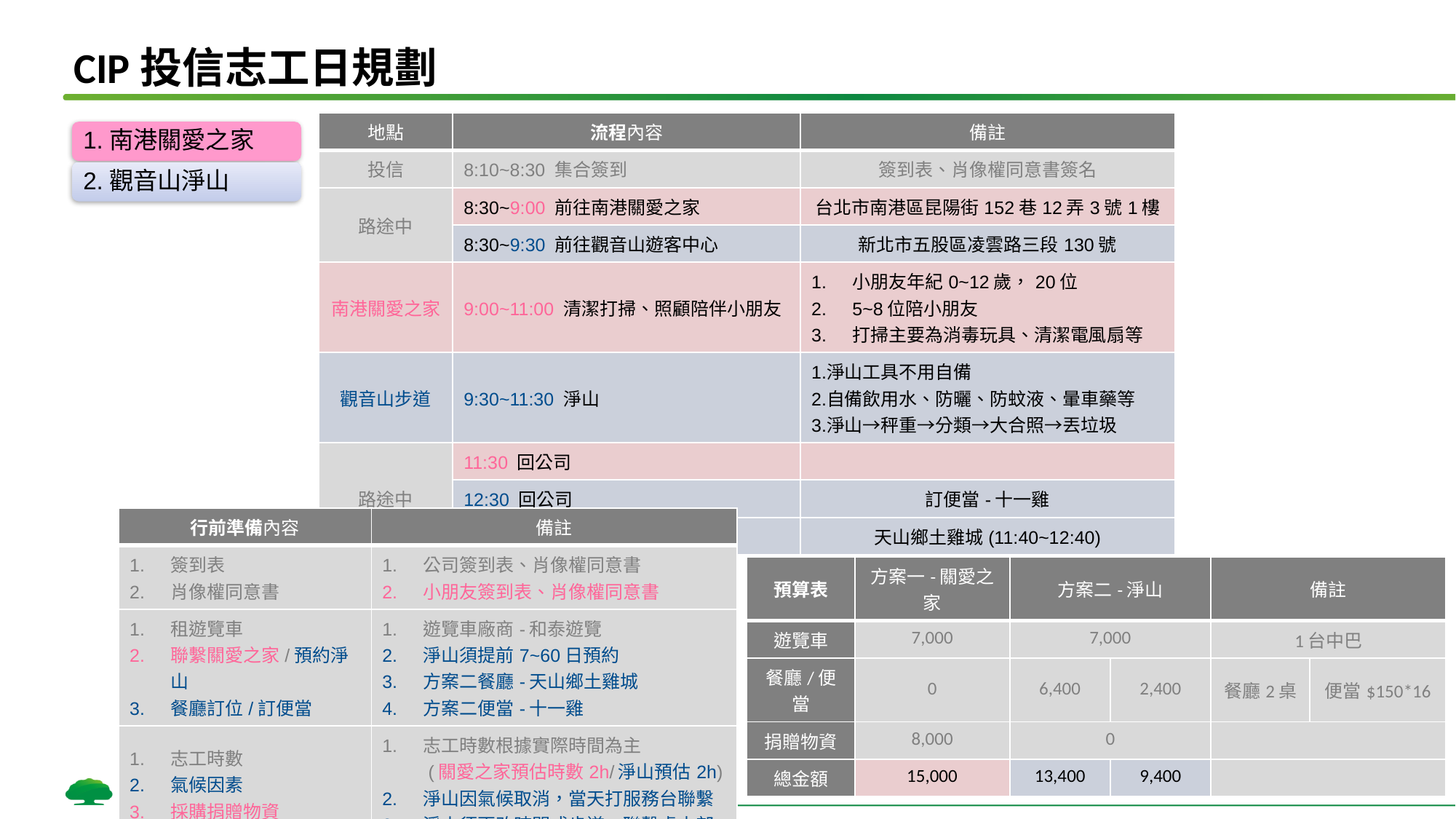

# CIP投信志工日規劃
| 地點 | 流程內容 | 備註 |
| --- | --- | --- |
| 投信 | 8:10~8:30 集合簽到 | 簽到表、肖像權同意書簽名 |
| 路途中 | 8:30~9:00 前往南港關愛之家 | 台北市南港區昆陽街152巷12弄3號1樓 |
| 路途中 | 8:30~9:30 前往觀音山遊客中心 | 新北市五股區凌雲路三段130號 |
| 南港關愛之家 | 9:00~11:00 清潔打掃、照顧陪伴小朋友 | 小朋友年紀0~12歲，20位 5~8位陪小朋友 打掃主要為消毒玩具、清潔電風扇等 |
| 觀音山步道 | 9:30~11:30 淨山 | 淨山工具不用自備 自備飲用水、防曬、防蚊液、暈車藥等 淨山→秤重→分類→大合照→丟垃圾 |
| 路途中 | 11:30 回公司 |  |
|  | 12:30 回公司 | 訂便當-十一雞 |
|  | 13:40 吃午餐並回到公司 | 天山鄉土雞城(11:40~12:40) |
1.南港關愛之家
2.觀音山淨山
| 行前準備內容 | 備註 |
| --- | --- |
| 簽到表 肖像權同意書 | 公司簽到表、肖像權同意書 小朋友簽到表、肖像權同意書 |
| 租遊覽車 聯繫關愛之家/預約淨山 餐廳訂位/訂便當 | 遊覽車廠商-和泰遊覽 淨山須提前7~60日預約 方案二餐廳-天山鄉土雞城 方案二便當-十一雞 |
| 志工時數 氣候因素 採購捐贈物資 | 志工時數根據實際時間為主 (關愛之家預估時數2h/淨山預估2h) 淨山因氣候取消，當天打服務台聯繫 淨山須更改時間或步道，聯繫處本部 |
| 預算表 | 方案一-關愛之家 | 方案二-淨山 |  | 備註 |  |
| --- | --- | --- | --- | --- | --- |
| 遊覽車 | 7,000 | 7,000 |  | 1台中巴 |  |
| 餐廳/便當 | 0 | 6,400 | 2,400 | 餐廳2桌 | 便當$150\*16 |
| 捐贈物資 | 8,000 | 0 |  |  |  |
| 總金額 | 15,000 | 13,400 | 9,400 |  |  |